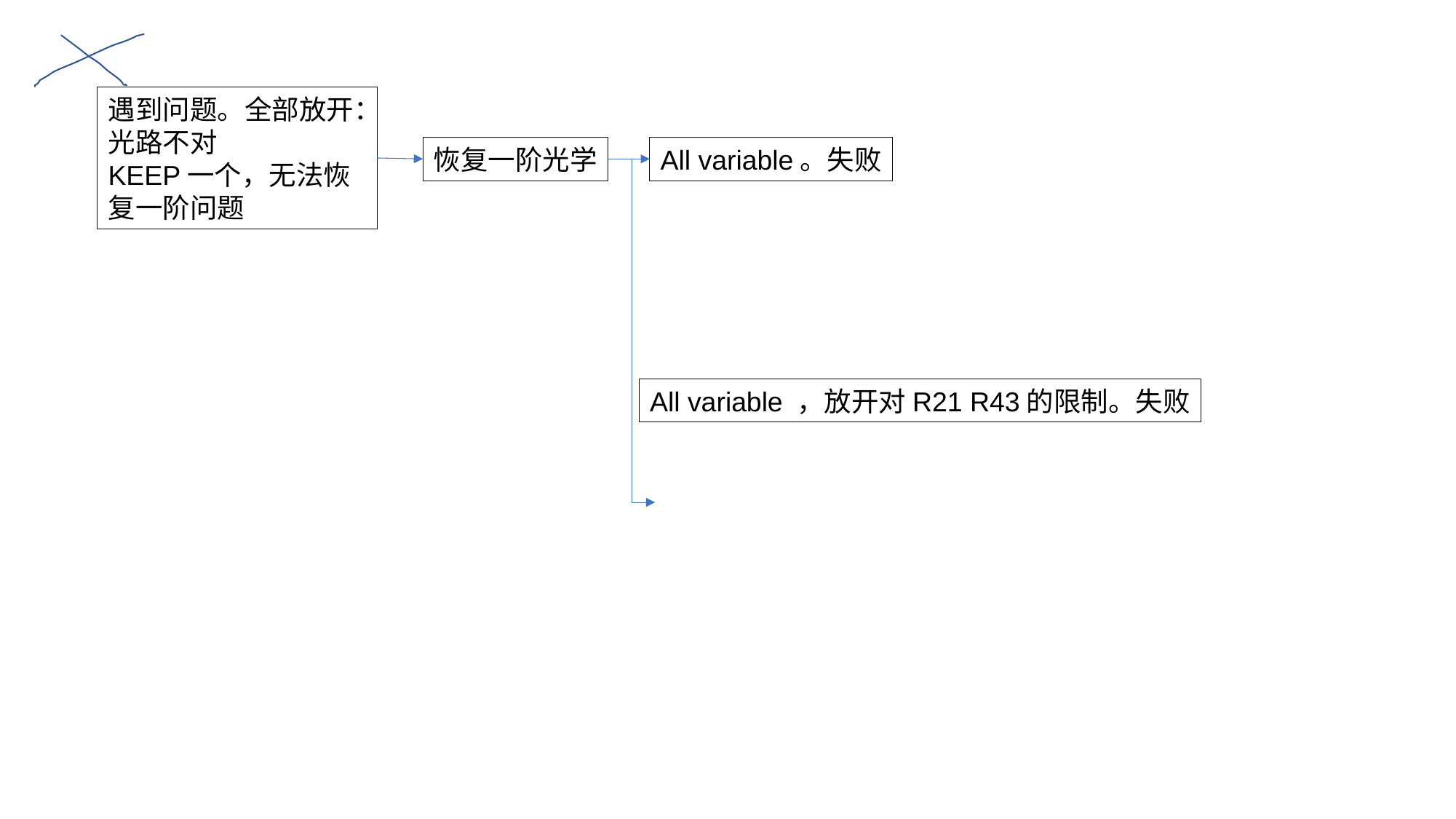

遇到问题。全部放开：光路不对
KEEP一个，无法恢复一阶问题
恢复一阶光学
All variable。失败
All variable ，放开对R21 R43的限制。失败